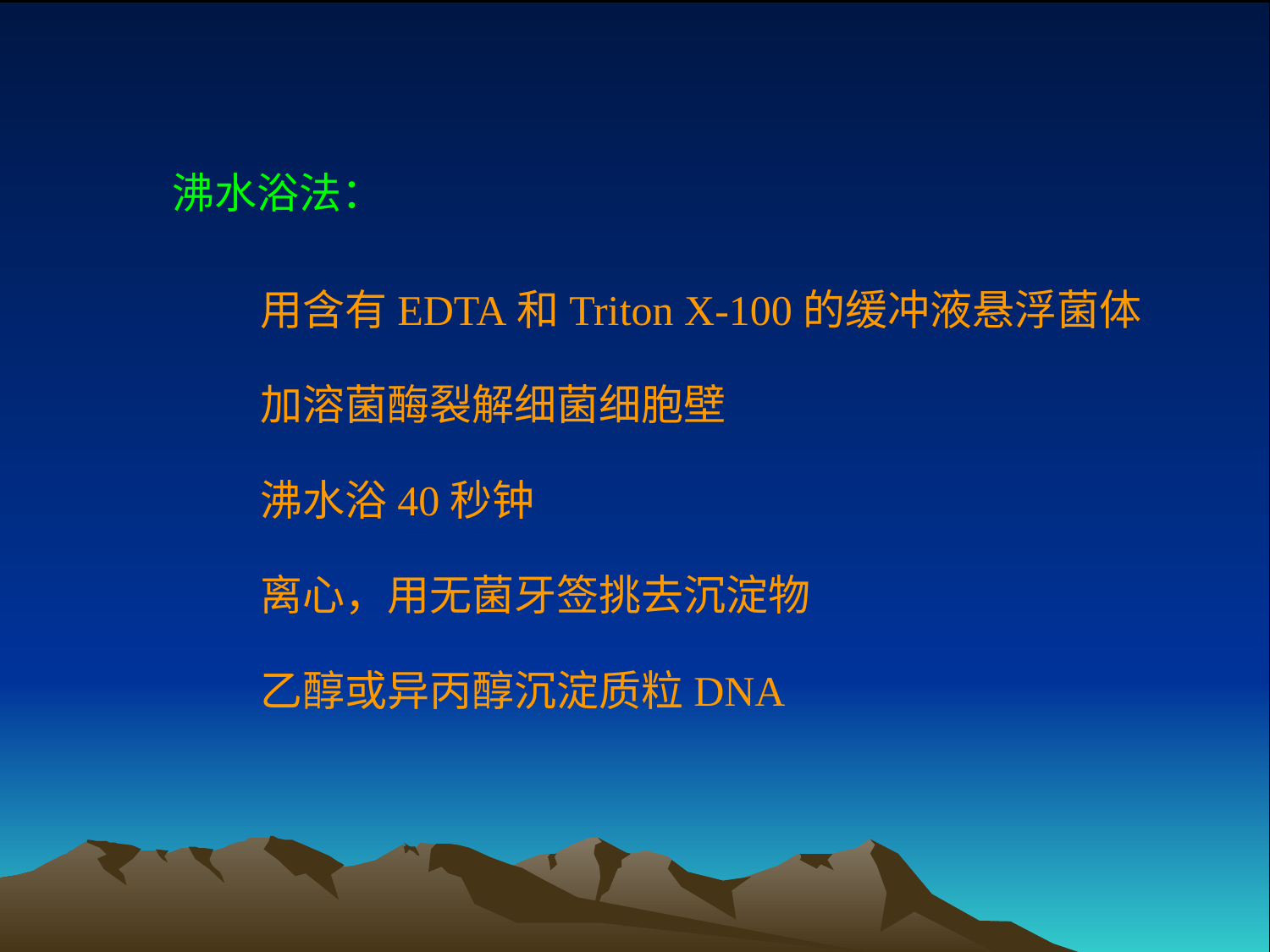

沸水浴法：
用含有EDTA和Triton X-100的缓冲液悬浮菌体
加溶菌酶裂解细菌细胞壁
沸水浴40秒钟
离心，用无菌牙签挑去沉淀物
乙醇或异丙醇沉淀质粒DNA